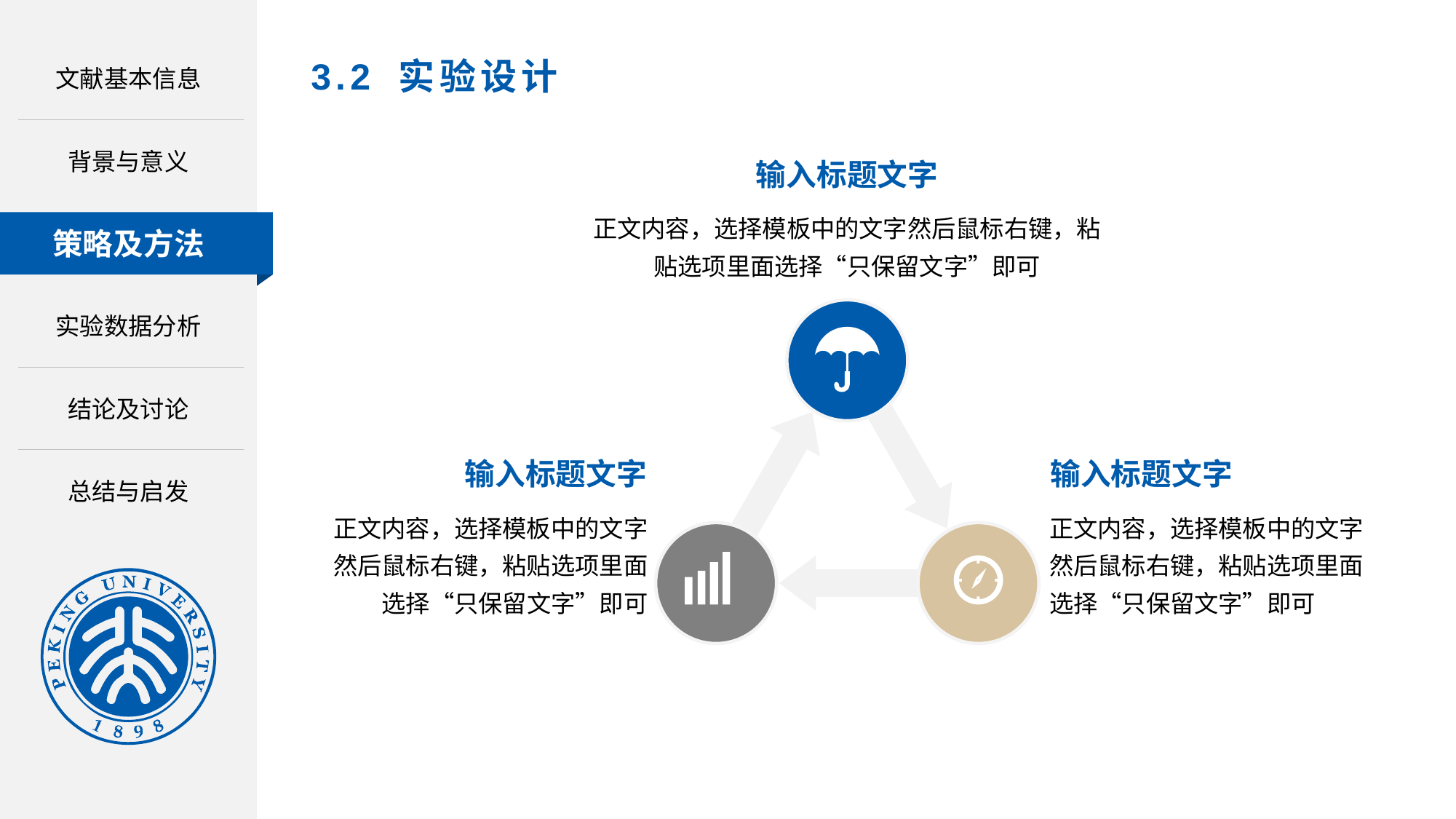

文献基本信息
# 3.2 实验设计
背景与意义
输入标题文字
正文内容，选择模板中的文字然后鼠标右键，粘贴选项里面选择“只保留文字”即可

策略及方法
实验数据分析

结论及讨论
输入标题文字
正文内容，选择模板中的文字然后鼠标右键，粘贴选项里面选择“只保留文字”即可
输入标题文字
正文内容，选择模板中的文字然后鼠标右键，粘贴选项里面选择“只保留文字”即可
总结与启发